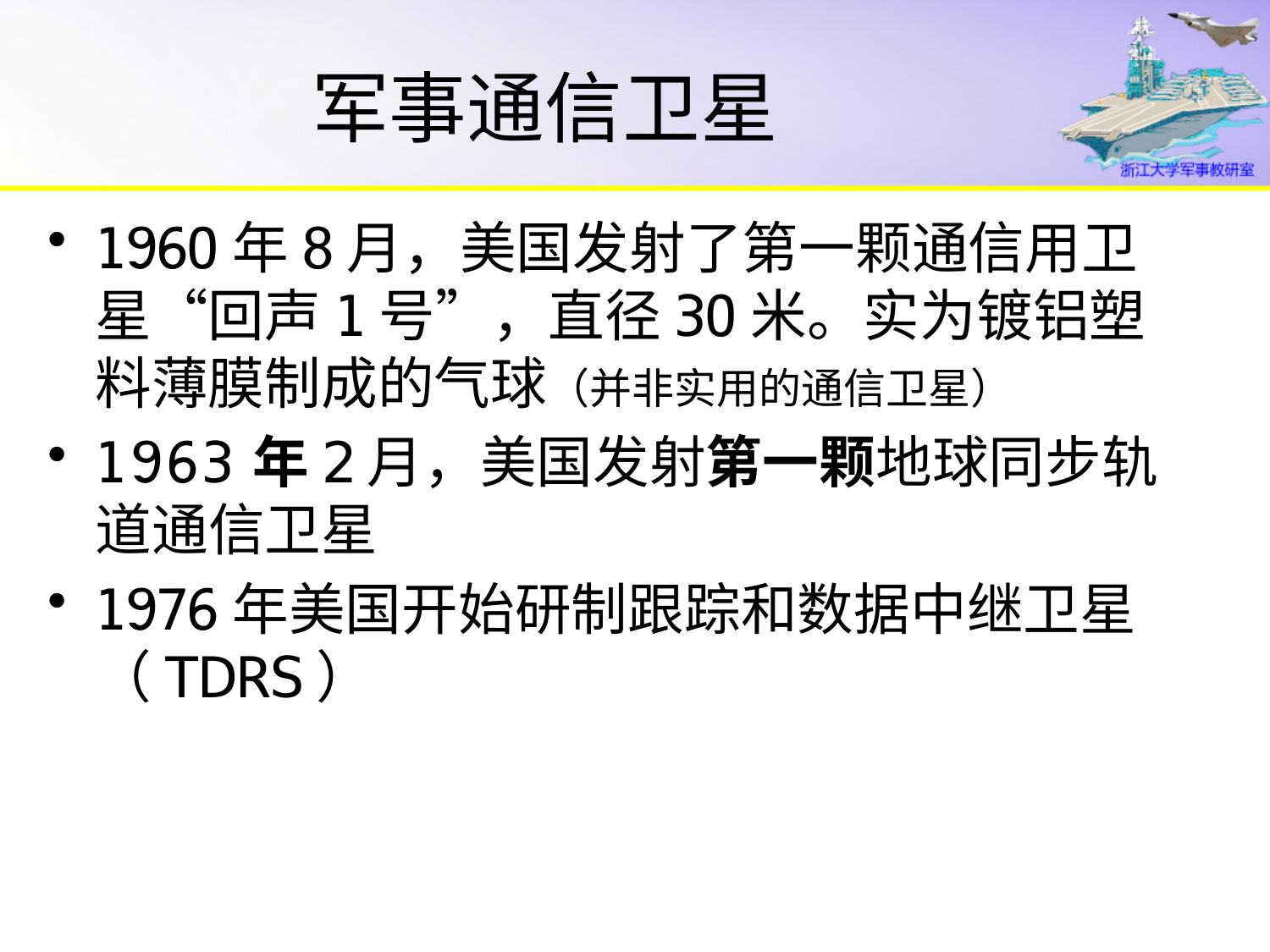

# 军事通信卫星
1960年8月，美国发射了第一颗通信用卫星“回声1号”，直径30米。实为镀铝塑料薄膜制成的气球（并非实用的通信卫星）
1963年2月，美国发射第一颗地球同步轨道通信卫星
1976年美国开始研制跟踪和数据中继卫星（TDRS）